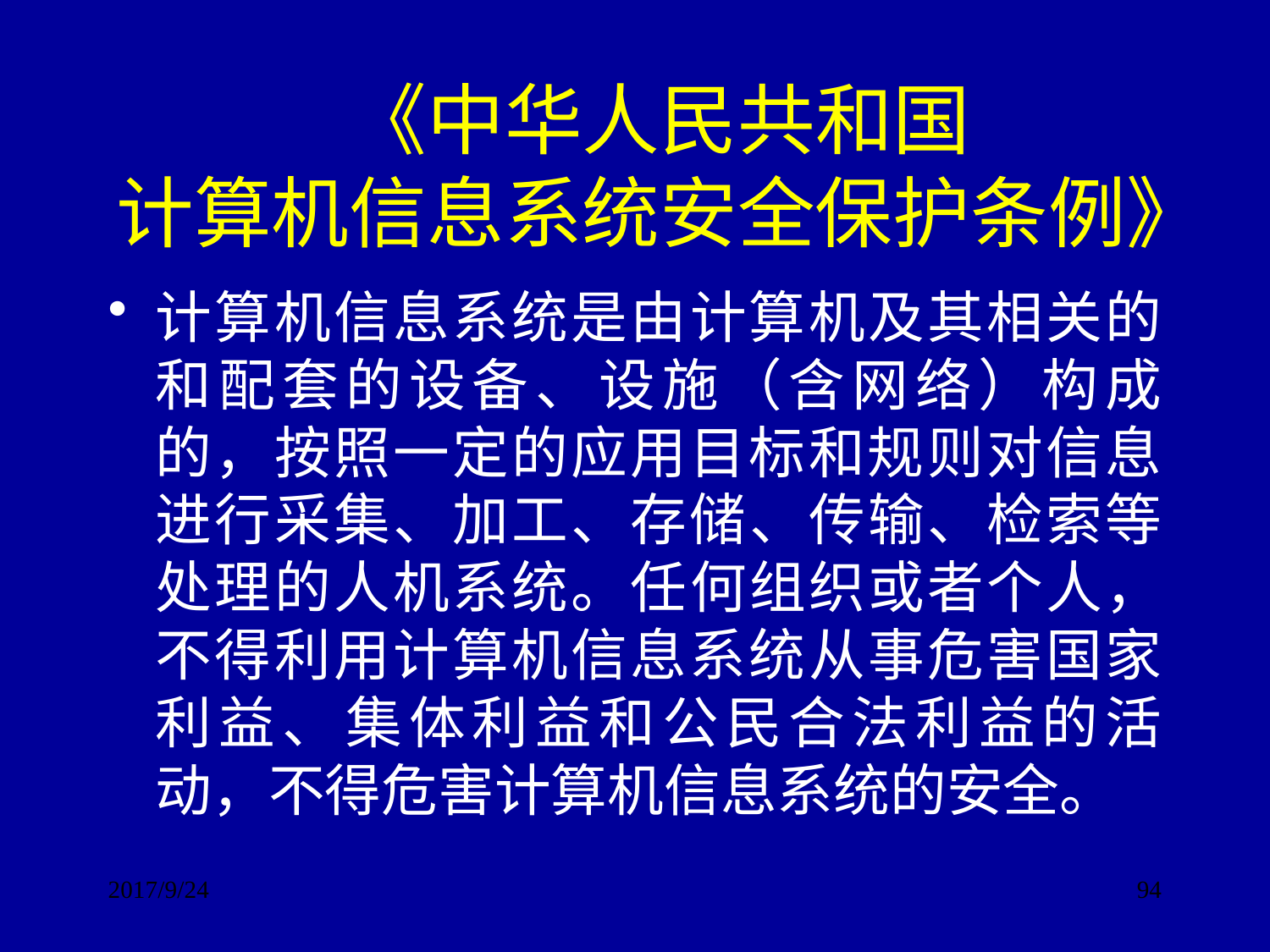

# 《中华人民共和国 计算机信息系统安全保护条例》
计算机信息系统是由计算机及其相关的和配套的设备、设施（含网络）构成的，按照一定的应用目标和规则对信息进行采集、加工、存储、传输、检索等处理的人机系统。任何组织或者个人，不得利用计算机信息系统从事危害国家利益、集体利益和公民合法利益的活动，不得危害计算机信息系统的安全。
2017/9/24
94